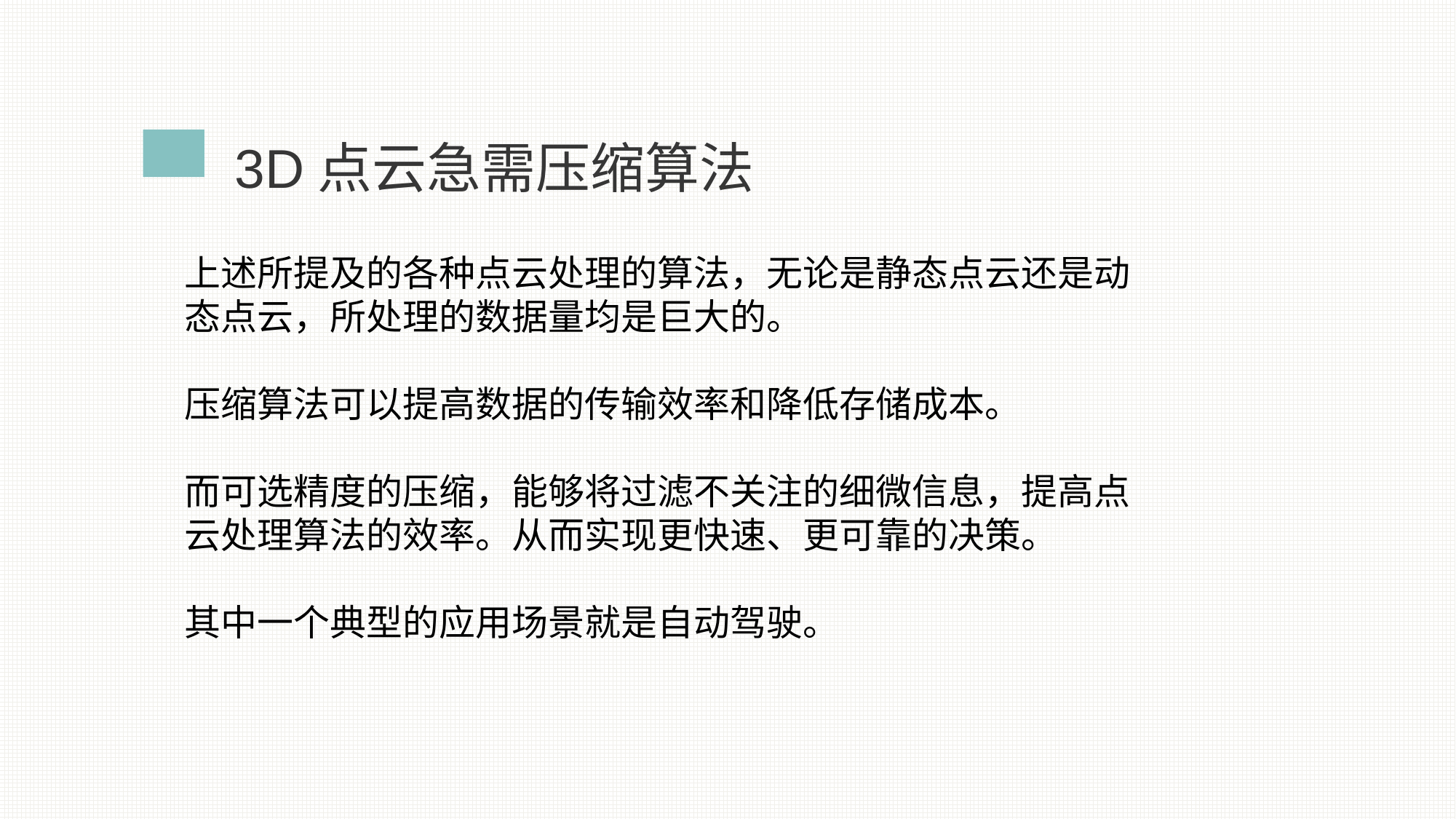

3D点云急需压缩算法

上述所提及的各种点云处理的算法，无论是静态点云还是动态点云，所处理的数据量均是巨大的。

压缩算法可以提高数据的传输效率和降低存储成本。

而可选精度的压缩，能够将过滤不关注的细微信息，提高点云处理算法的效率。从而实现更快速、更可靠的决策。

其中一个典型的应用场景就是自动驾驶。